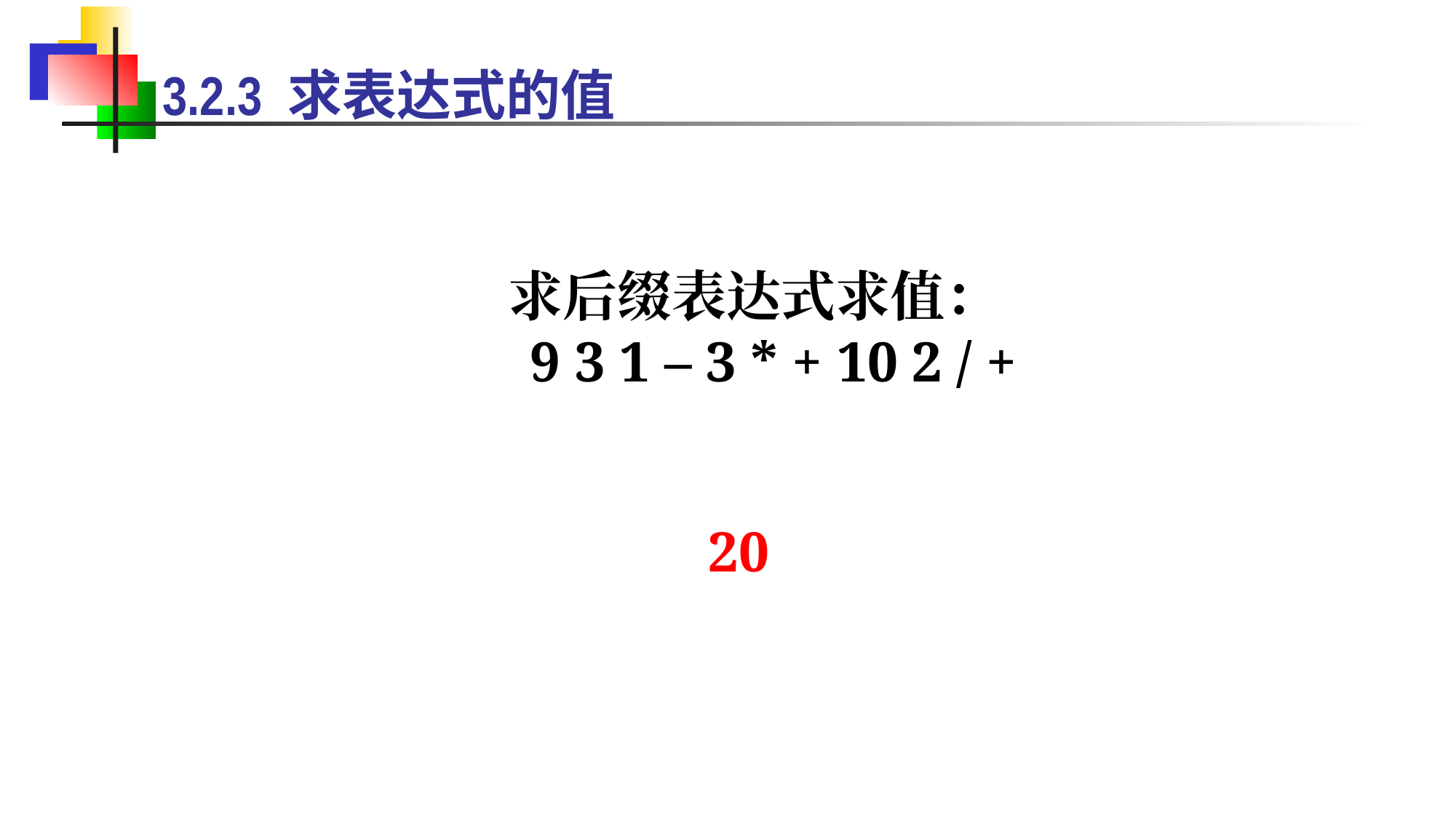

3.2.3 求表达式的值
求后缀表达式求值：
9 3 1 – 3 * + 10 2 / +
20